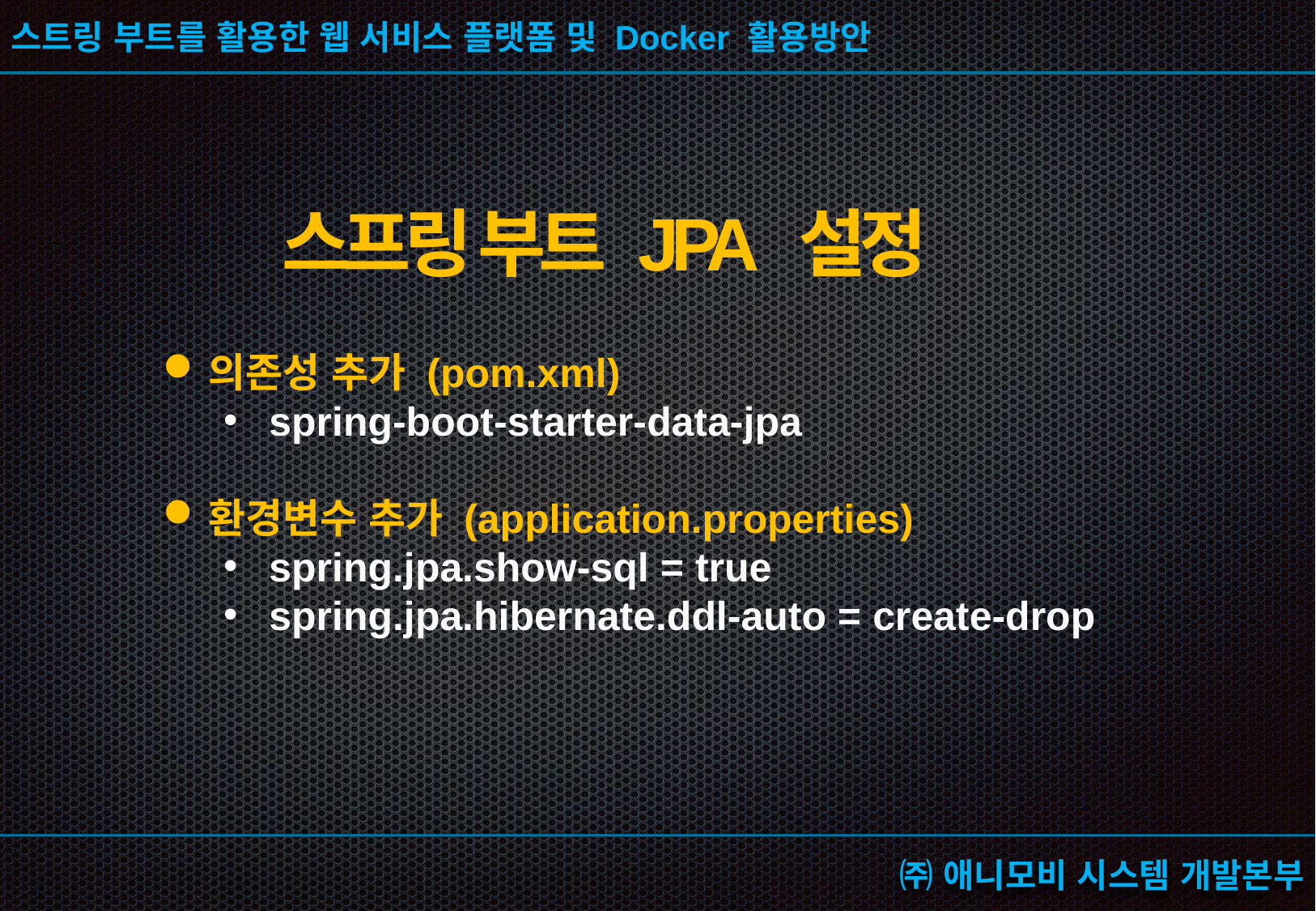

# 스프링 부트 JPA 설정
의존성 추가 (pom.xml)
spring-boot-starter-data-jpa

환경변수 추가 (application.properties)
spring.jpa.show-sql = true
spring.jpa.hibernate.ddl-auto = create-drop